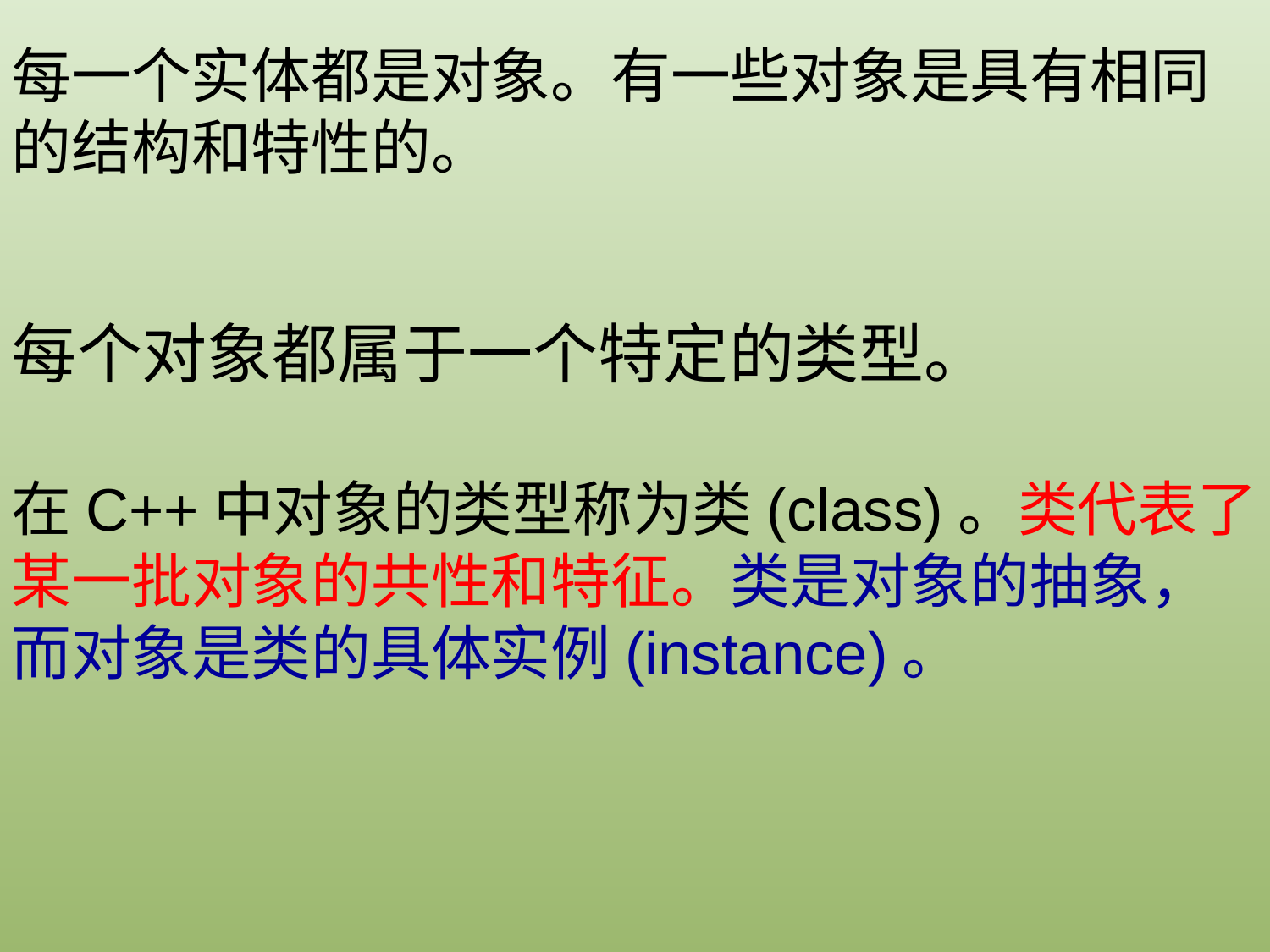

每一个实体都是对象。有一些对象是具有相同的结构和特性的。
每个对象都属于一个特定的类型。
在C++中对象的类型称为类(class)。类代表了某一批对象的共性和特征。类是对象的抽象，而对象是类的具体实例(instance)。
594